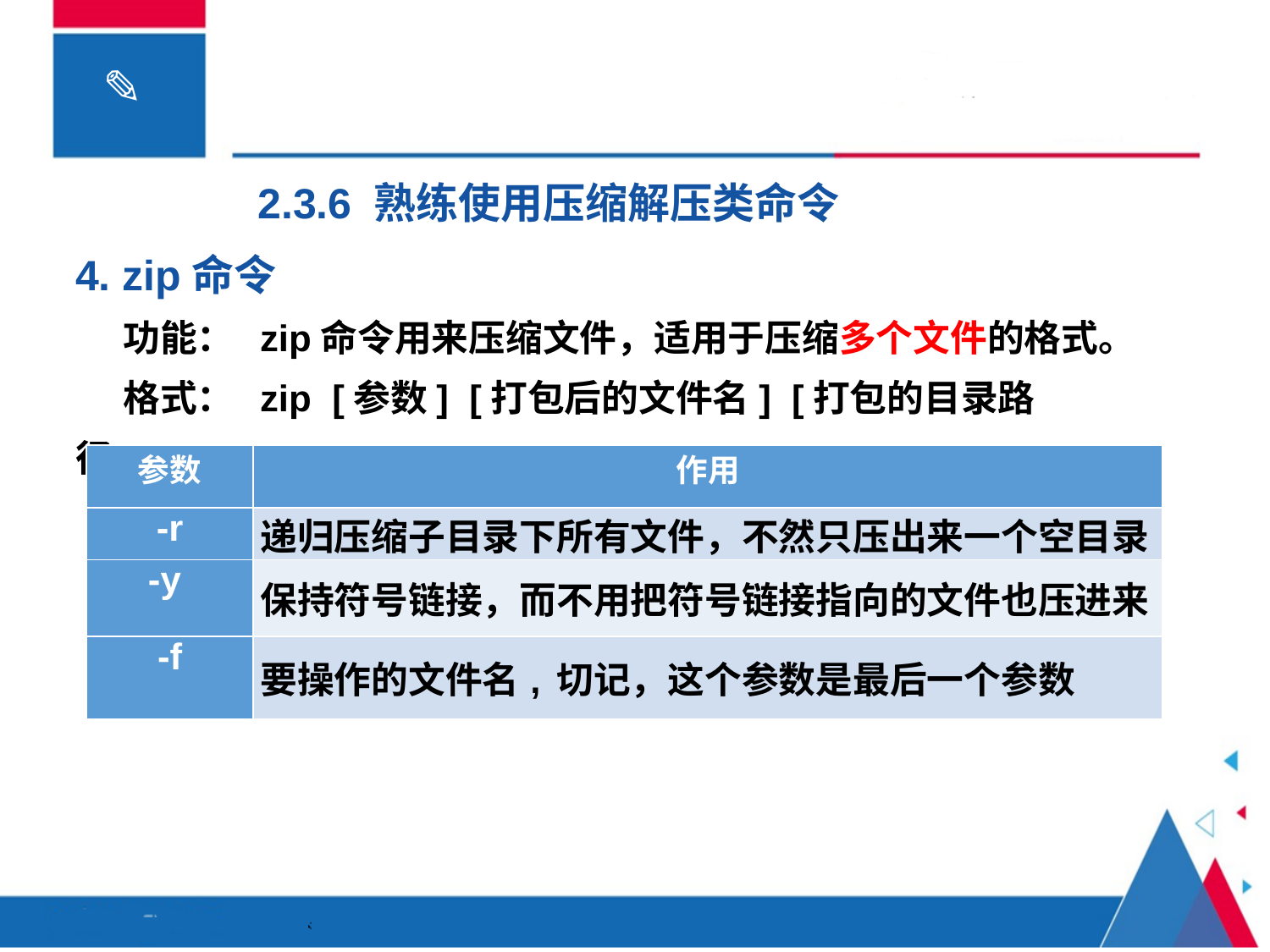

2.3.6 熟练使用压缩解压类命令
4. zip命令
功能：  zip命令用来压缩文件，适用于压缩多个文件的格式。
格式：  zip  [参数]  [打包后的文件名]  [打包的目录路径]。
| 参数 | 作用 |
| --- | --- |
| -r | 递归压缩子目录下所有文件，不然只压出来一个空目录 |
| -y | 保持符号链接，而不用把符号链接指向的文件也压进来 |
| -f | 要操作的文件名, 切记，这个参数是最后一个参数 |